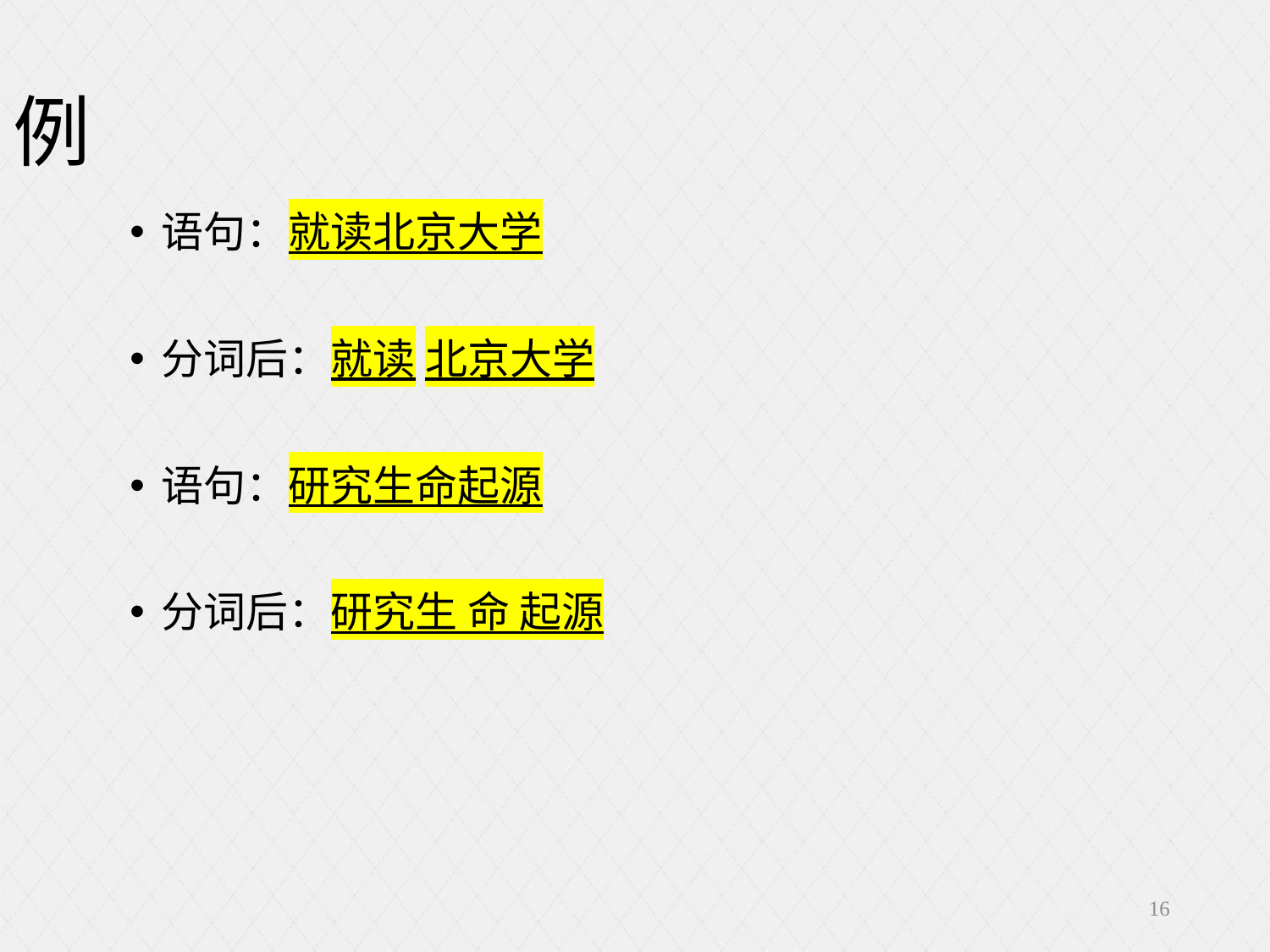

例
语句：就读北京大学

分词后：就读 北京大学

语句：研究生命起源

分词后：研究生 命 起源
16